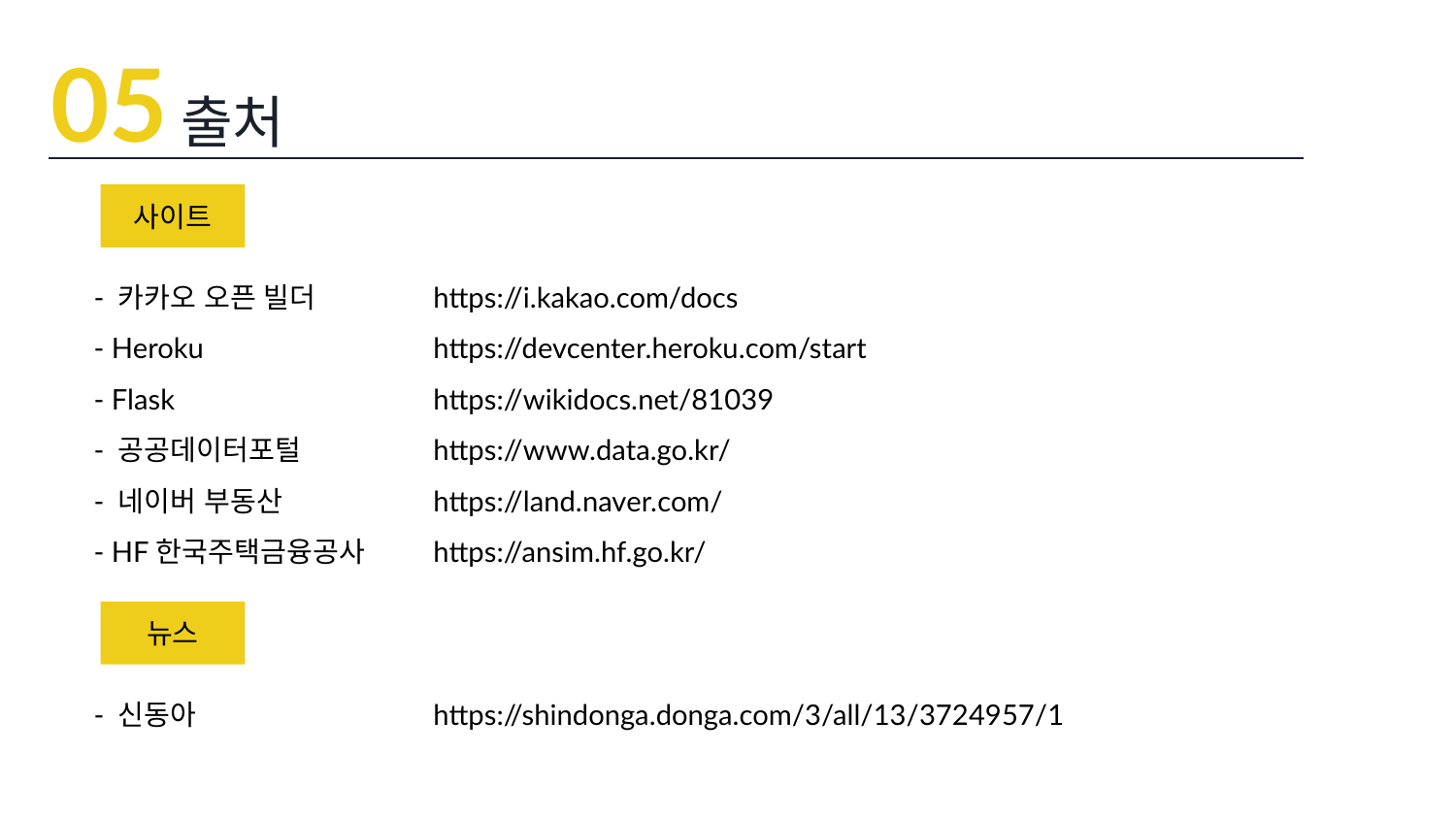

05
출처
사이트
- 카카오 오픈 빌더
- Heroku
- Flask
- 공공데이터포털
- 네이버 부동산
- HF한국주택금융공사
https://i.kakao.com/docs
https://devcenter.heroku.com/start
https://wikidocs.net/81039
https://www.data.go.kr/
https://land.naver.com/
https://ansim.hf.go.kr/
뉴스
- 신동아
https://shindonga.donga.com/3/all/13/3724957/1